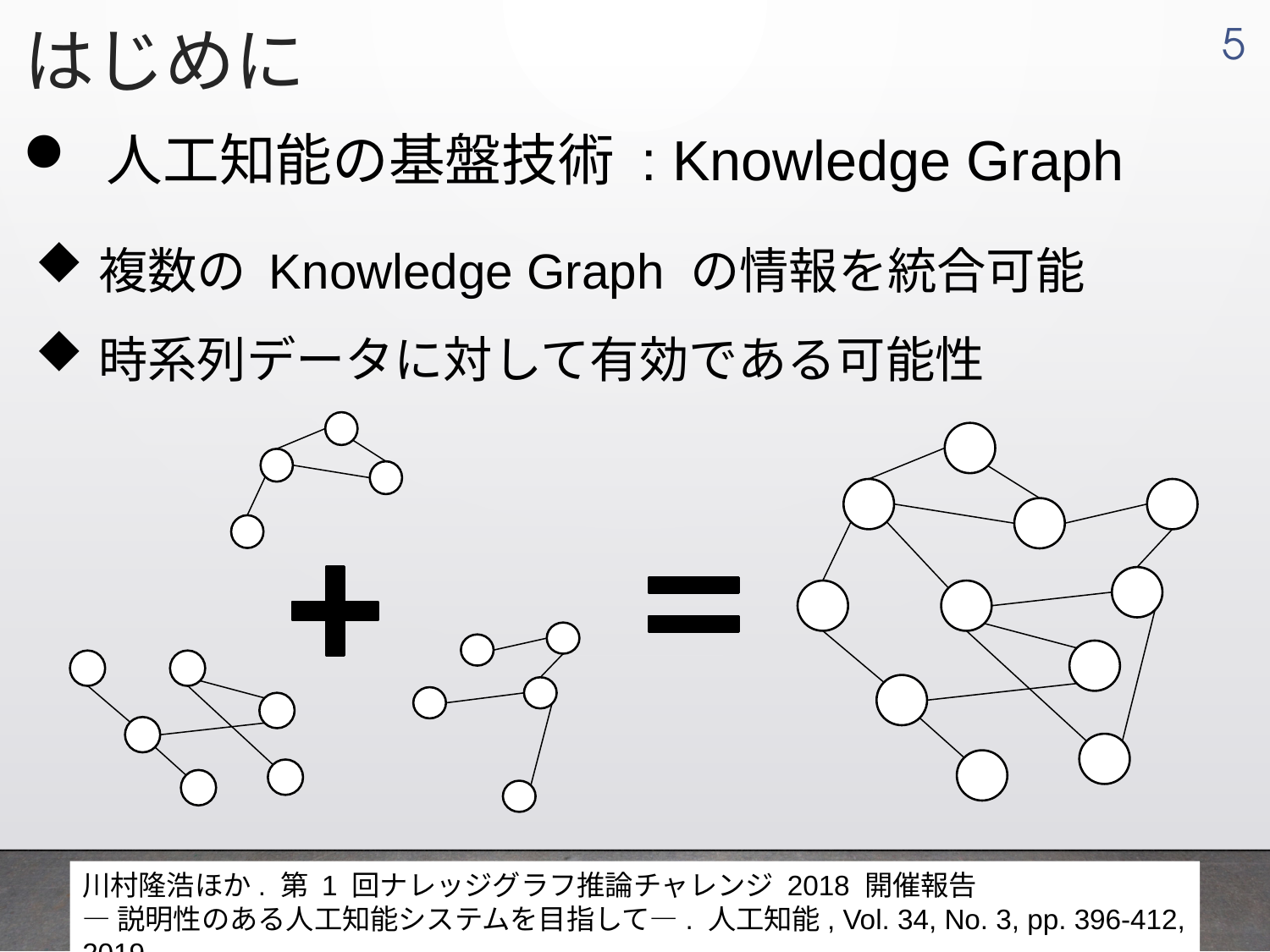

はじめに
5
 人工知能の基盤技術 : Knowledge Graph
複数の Knowledge Graph の情報を統合可能
時系列データに対して有効である可能性

川村隆浩ほか. 第 1 回ナレッジグラフ推論チャレンジ 2018 開催報告
―説明性のある人工知能システムを目指して―. 人工知能, Vol. 34, No. 3, pp. 396-412, 2019.